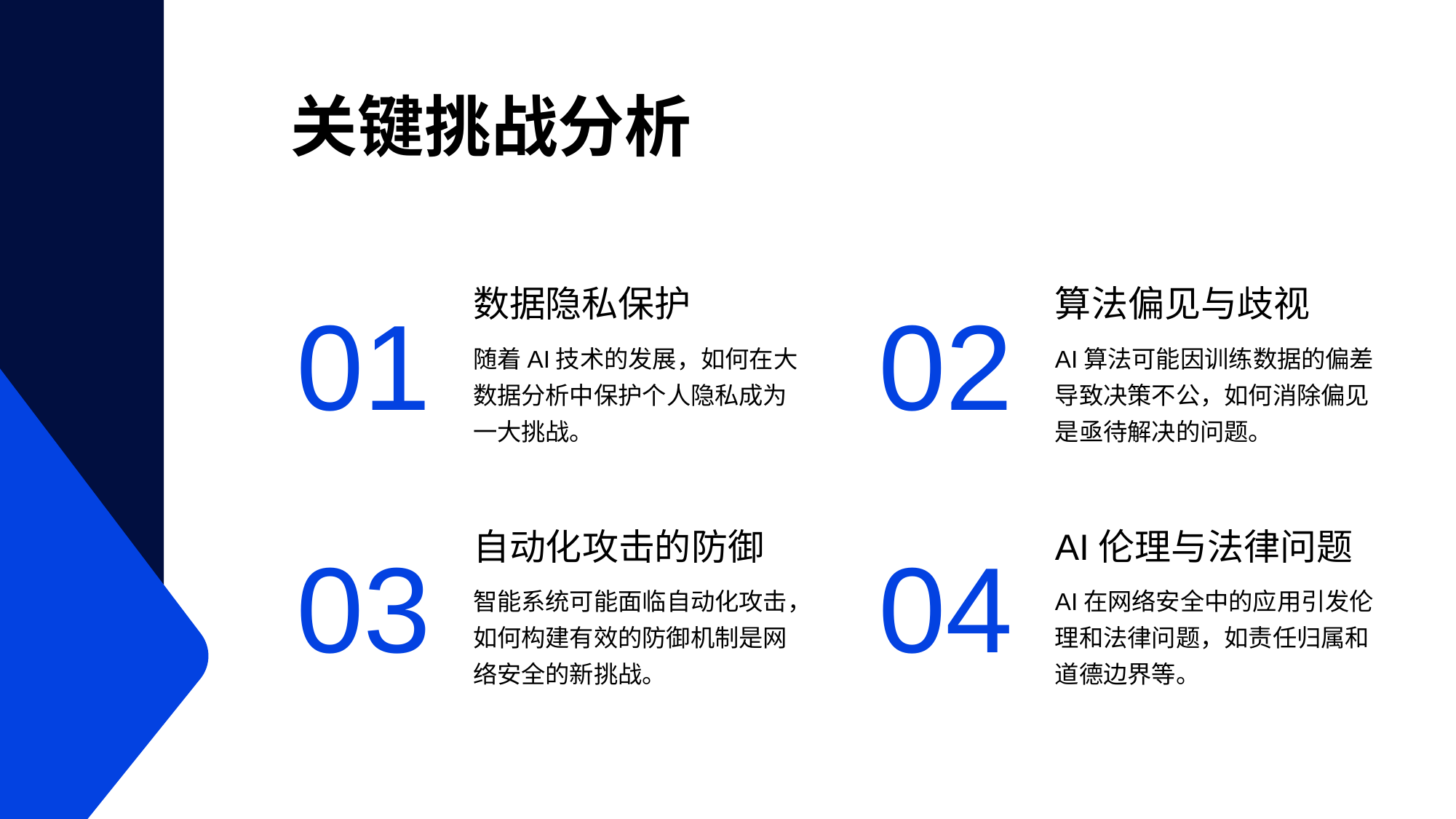

关键挑战分析
01
02
数据隐私保护
算法偏见与歧视
随着AI技术的发展，如何在大数据分析中保护个人隐私成为一大挑战。
AI算法可能因训练数据的偏差导致决策不公，如何消除偏见是亟待解决的问题。
03
04
自动化攻击的防御
AI伦理与法律问题
智能系统可能面临自动化攻击，如何构建有效的防御机制是网络安全的新挑战。
AI在网络安全中的应用引发伦理和法律问题，如责任归属和道德边界等。